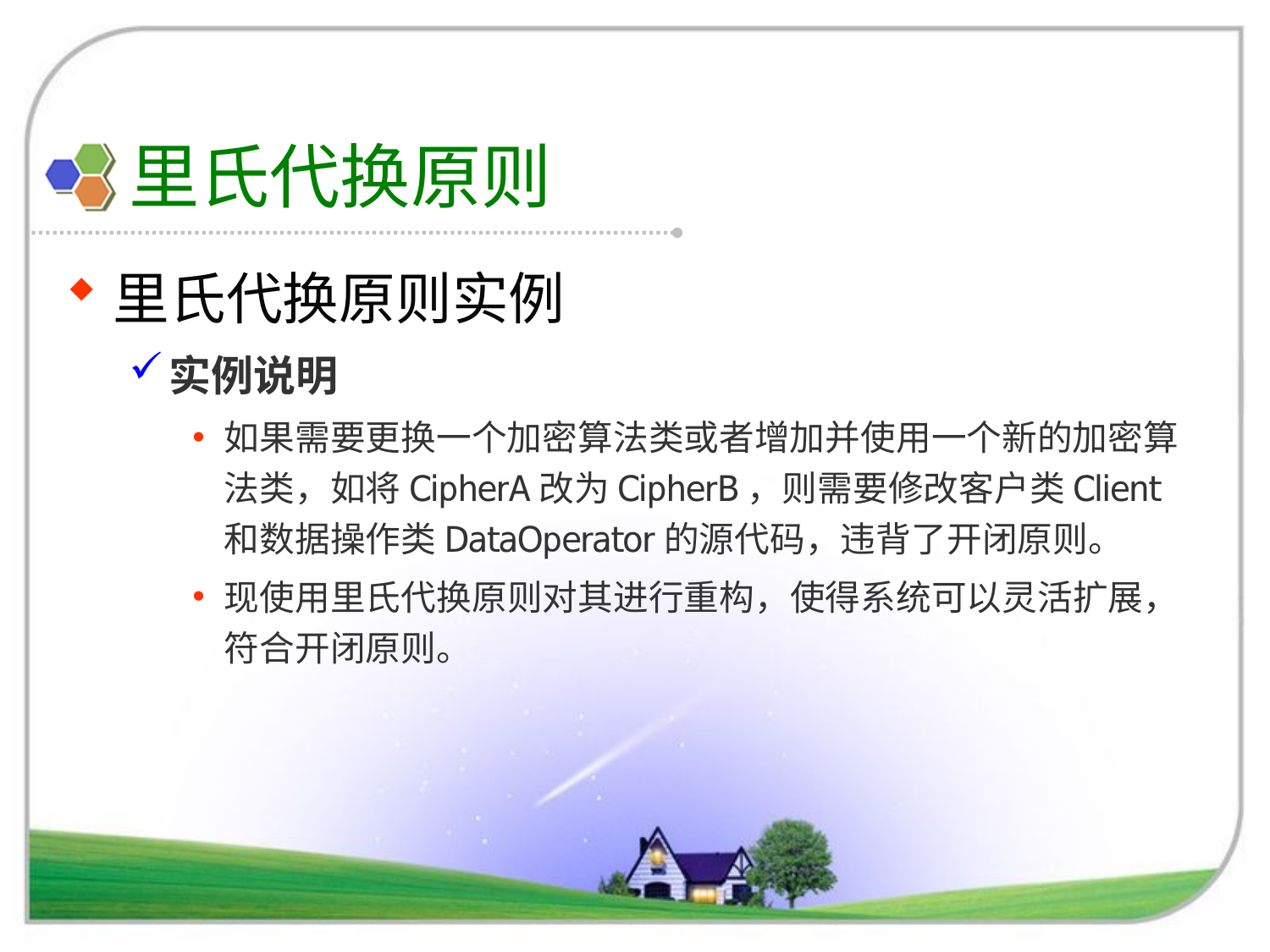

# 里氏代换原则
里氏代换原则实例
实例说明
如果需要更换一个加密算法类或者增加并使用一个新的加密算法类，如将CipherA改为CipherB，则需要修改客户类Client和数据操作类DataOperator的源代码，违背了开闭原则。
现使用里氏代换原则对其进行重构，使得系统可以灵活扩展，符合开闭原则。